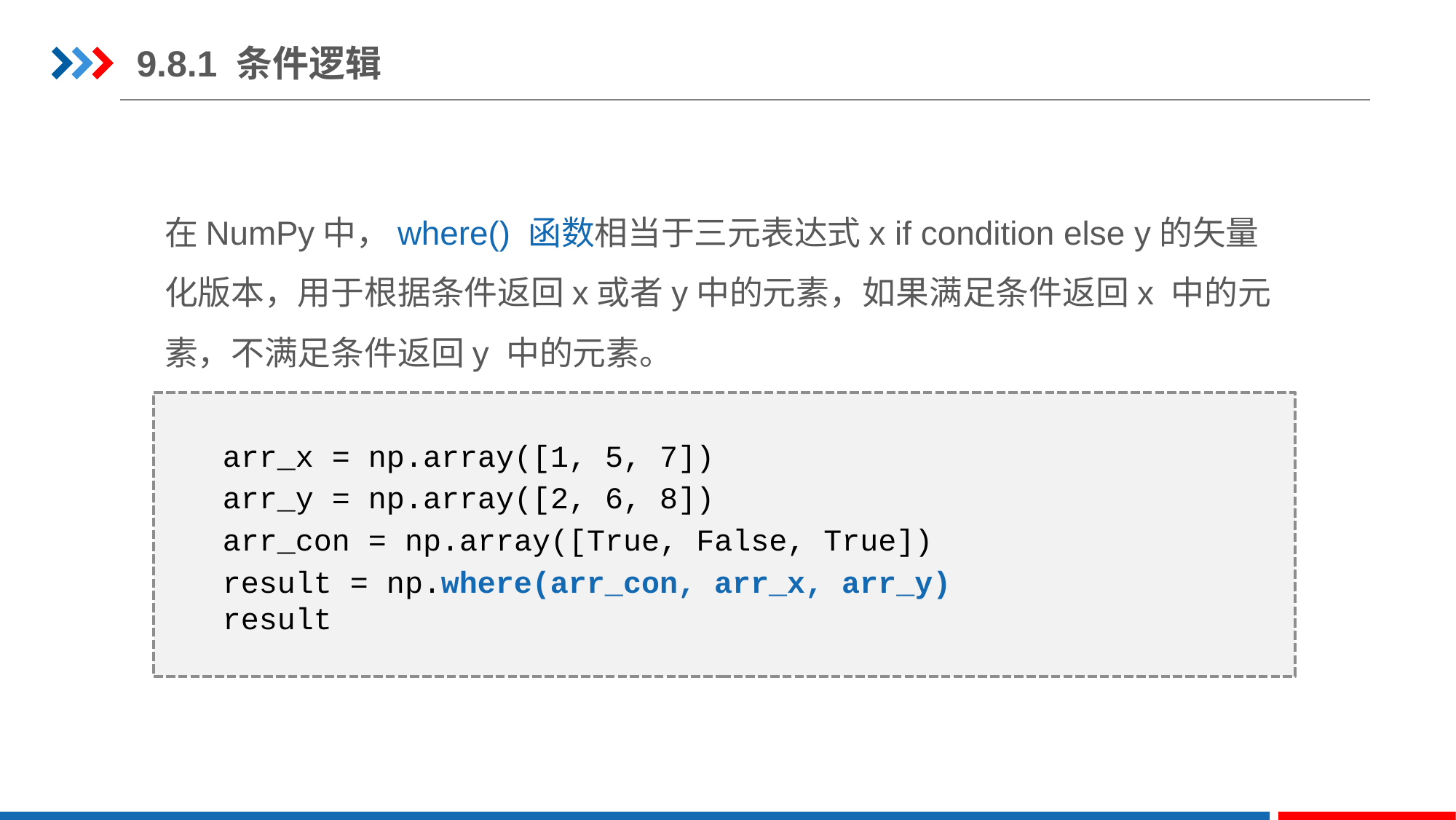

9.8.1 条件逻辑
在NumPy中，where() 函数相当于三元表达式x if condition else y的矢量化版本，用于根据条件返回x或者y中的元素，如果满足条件返回x 中的元素，不满足条件返回y 中的元素。

arr_x = np.array([1, 5, 7])
arr_y = np.array([2, 6, 8])
arr_con = np.array([True, False, True])
result = np.where(arr_con, arr_x, arr_y)
result